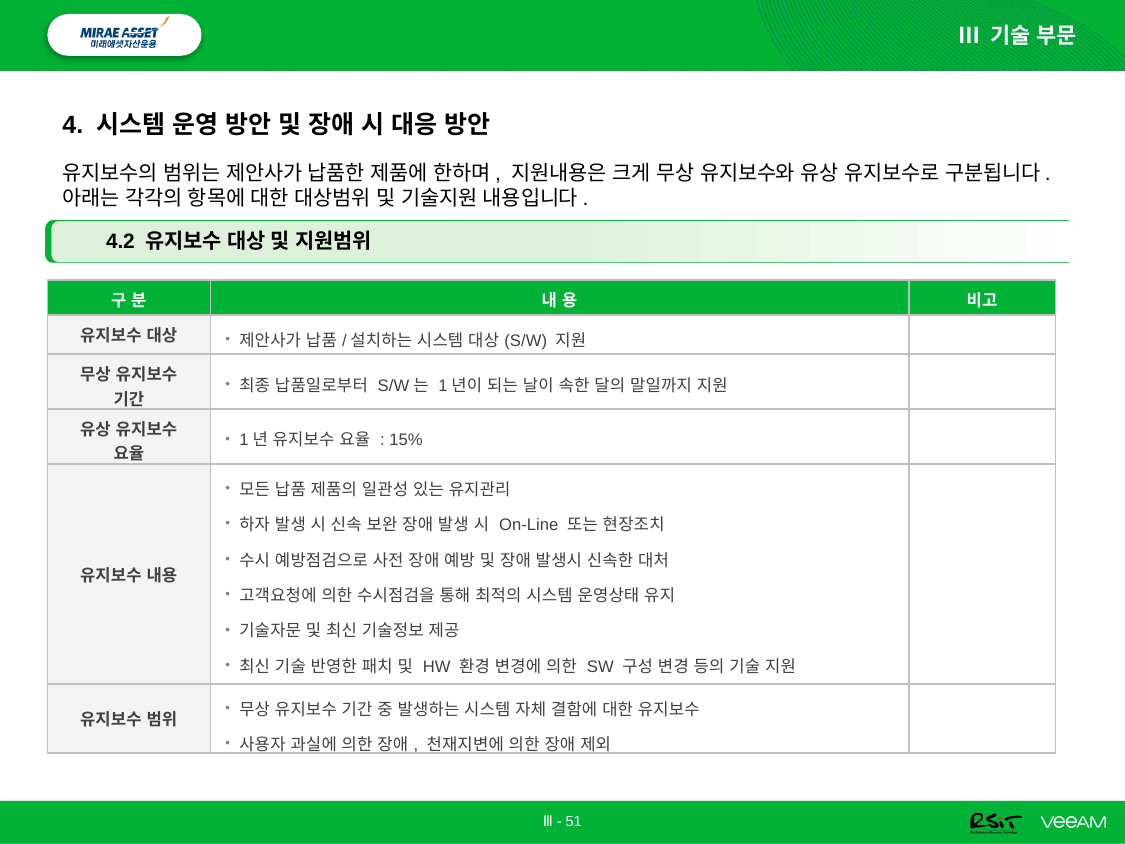

Ⅲ 기술 부문
# 4. 시스템 운영 방안 및 장애 시 대응 방안
유지보수의 범위는 제안사가 납품한 제품에 한하며, 지원내용은 크게 무상 유지보수와 유상 유지보수로 구분됩니다. 아래는 각각의 항목에 대한 대상범위 및 기술지원 내용입니다.

4.2 유지보수 대상 및 지원범위
| 구 분 | 내 용 | 비고 |
| --- | --- | --- |
| 유지보수 대상 | 제안사가 납품/설치하는 시스템 대상(S/W) 지원 |  |
| 무상 유지보수 기간 | 최종 납품일로부터 S/W는 1년이 되는 날이 속한 달의 말일까지 지원 |  |
| 유상 유지보수 요율 | 1년 유지보수 요율 : 15% |  |
| 유지보수 내용 | 모든 납품 제품의 일관성 있는 유지관리 하자 발생 시 신속 보완 장애 발생 시 On-Line 또는 현장조치 수시 예방점검으로 사전 장애 예방 및 장애 발생시 신속한 대처 고객요청에 의한 수시점검을 통해 최적의 시스템 운영상태 유지 기술자문 및 최신 기술정보 제공 최신 기술 반영한 패치 및 HW 환경 변경에 의한 SW 구성 변경 등의 기술 지원 24\*7\*365 상시 지원 체계 유지 |  |
| 유지보수 범위 | 무상 유지보수 기간 중 발생하는 시스템 자체 결함에 대한 유지보수 사용자 과실에 의한 장애, 천재지변에 의한 장애 제외 |  |